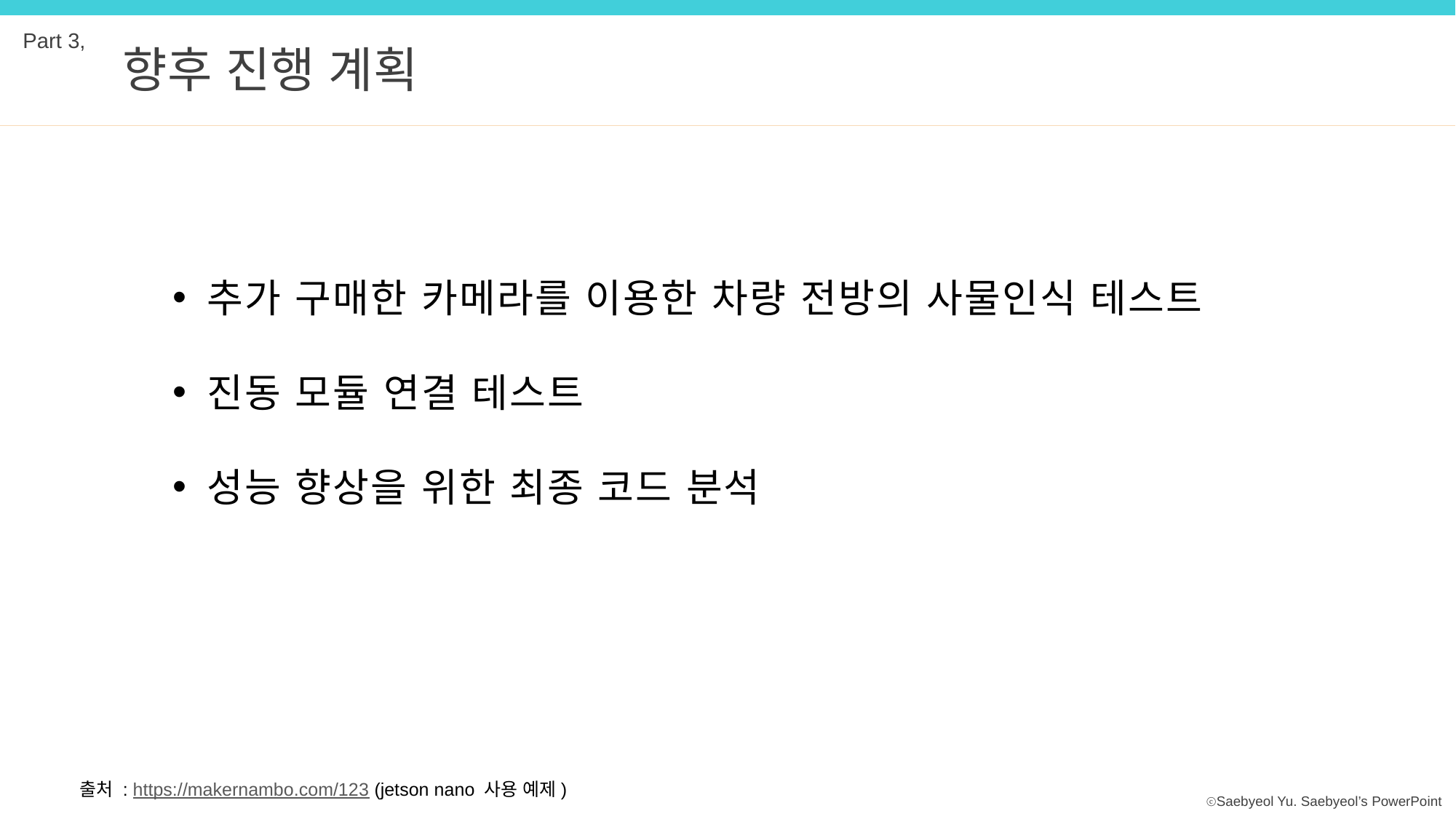

Part 3,
향후 진행 계획
추가 구매한 카메라를 이용한 차량 전방의 사물인식 테스트

진동 모듈 연결 테스트

성능 향상을 위한 최종 코드 분석
출처 : https://makernambo.com/123 (jetson nano 사용 예제)